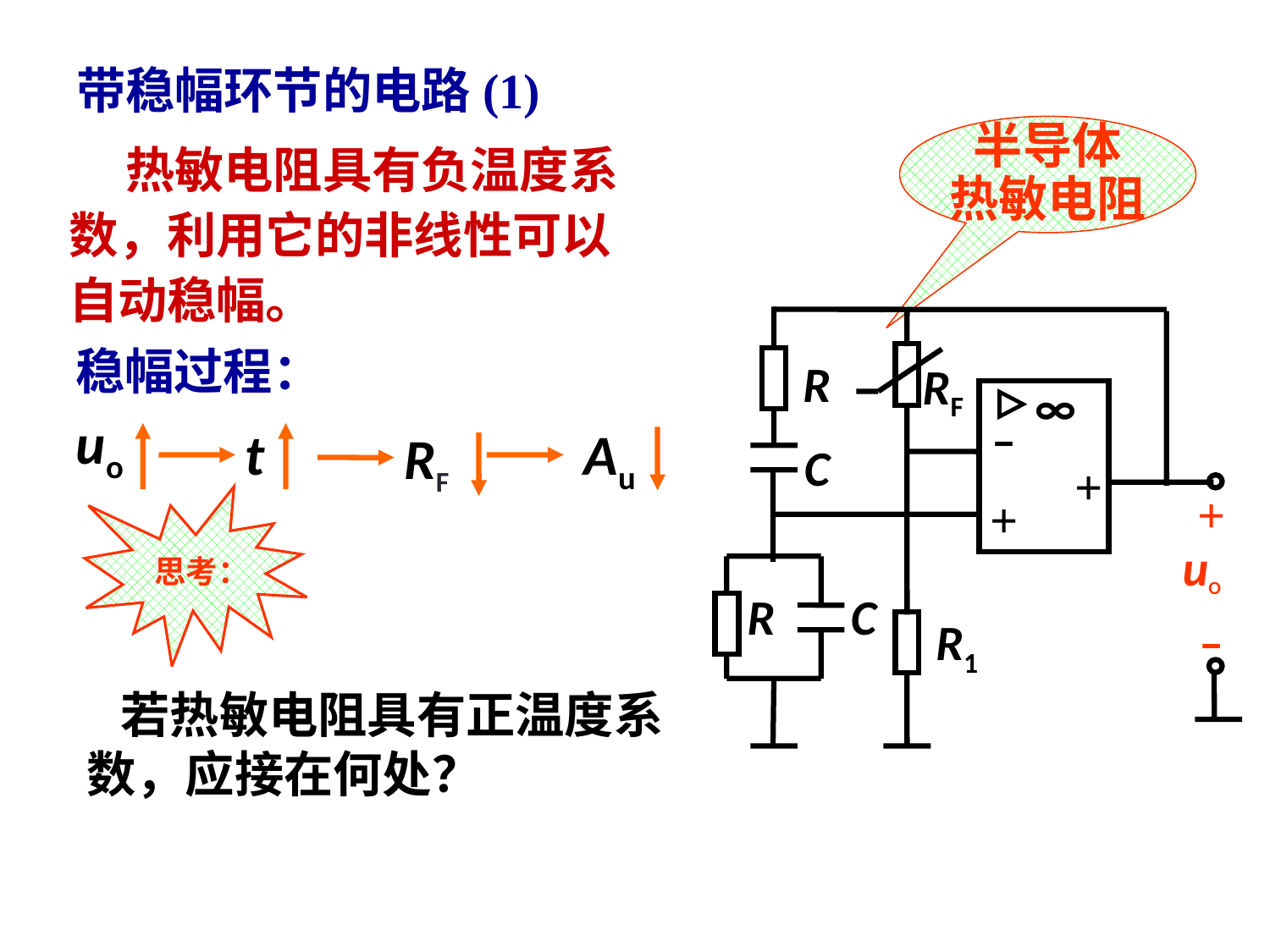

# 带稳幅环节的电路(1)

半导体
热敏电阻
    热敏电阻具有负温度系数，利用它的非线性可以自动稳幅。

 R

RF

∞

–

 C

+

+
uO
 –
+

 R
C

R1

 稳幅过程：
uo
t
Au

RF

 思考：
  若热敏电阻具有正温度系数，应接在何处？